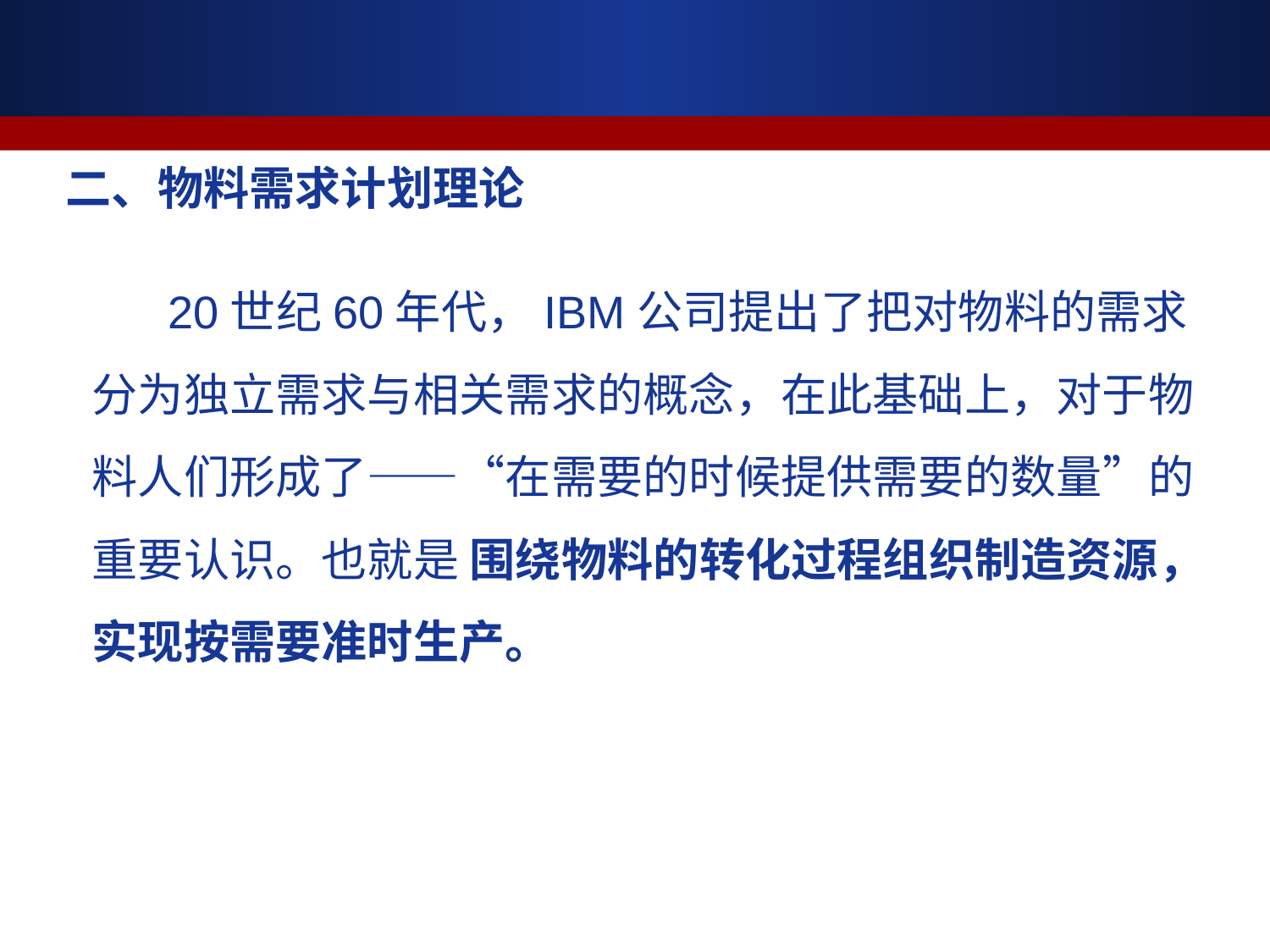

二、物料需求计划理论
         20世纪60年代，IBM公司提出了把对物料的需求分为独立需求与相关需求的概念，在此基础上，对于物料人们形成了——“在需要的时候提供需要的数量”的重要认识。也就是 围绕物料的转化过程组织制造资源，实现按需要准时生产。